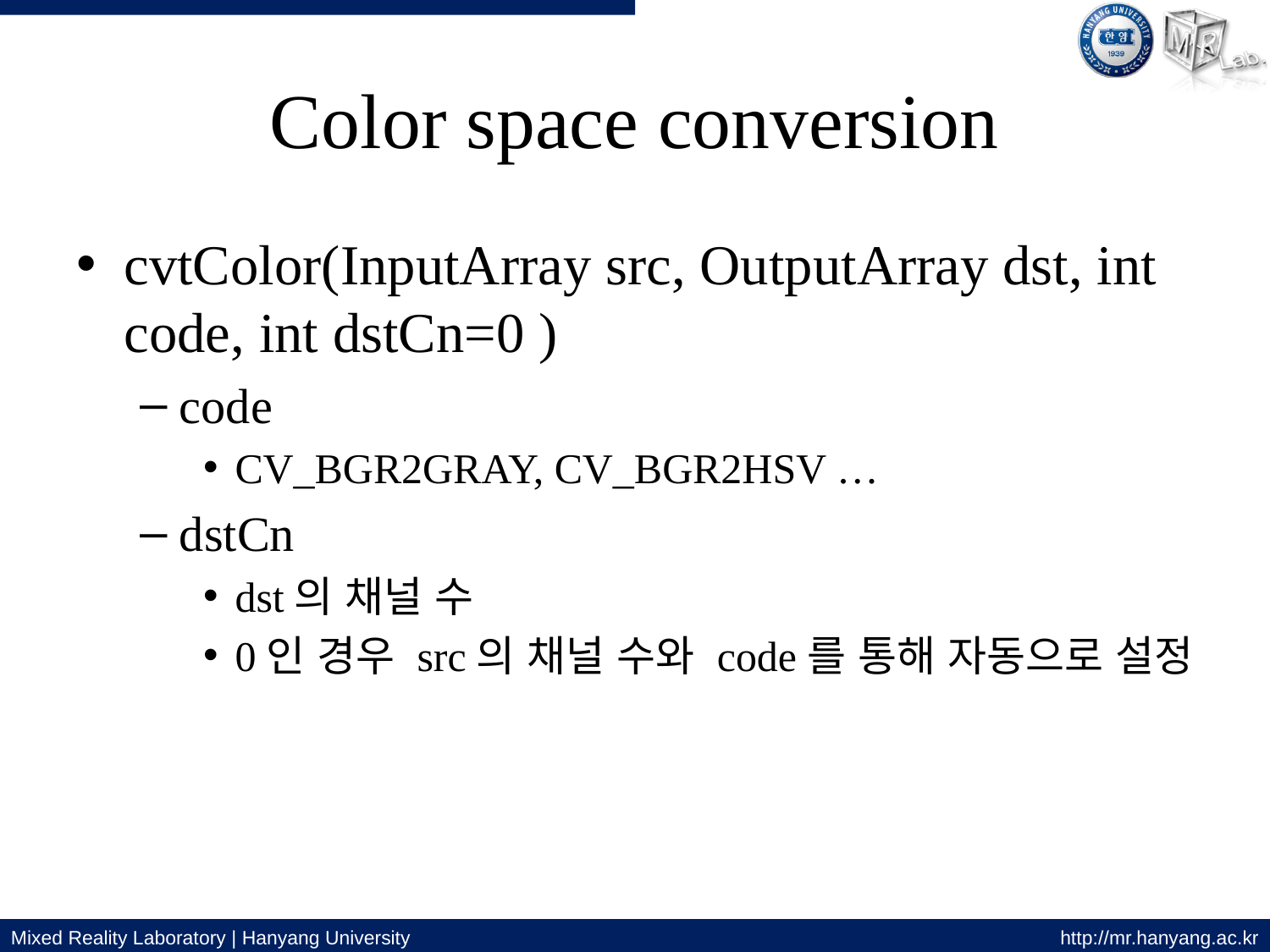

# Color space conversion
cvtColor(InputArray src, OutputArray dst, int code, int dstCn=0 )
code
CV_BGR2GRAY, CV_BGR2HSV …
dstCn
dst의 채널 수
0인 경우 src의 채널 수와 code를 통해 자동으로 설정